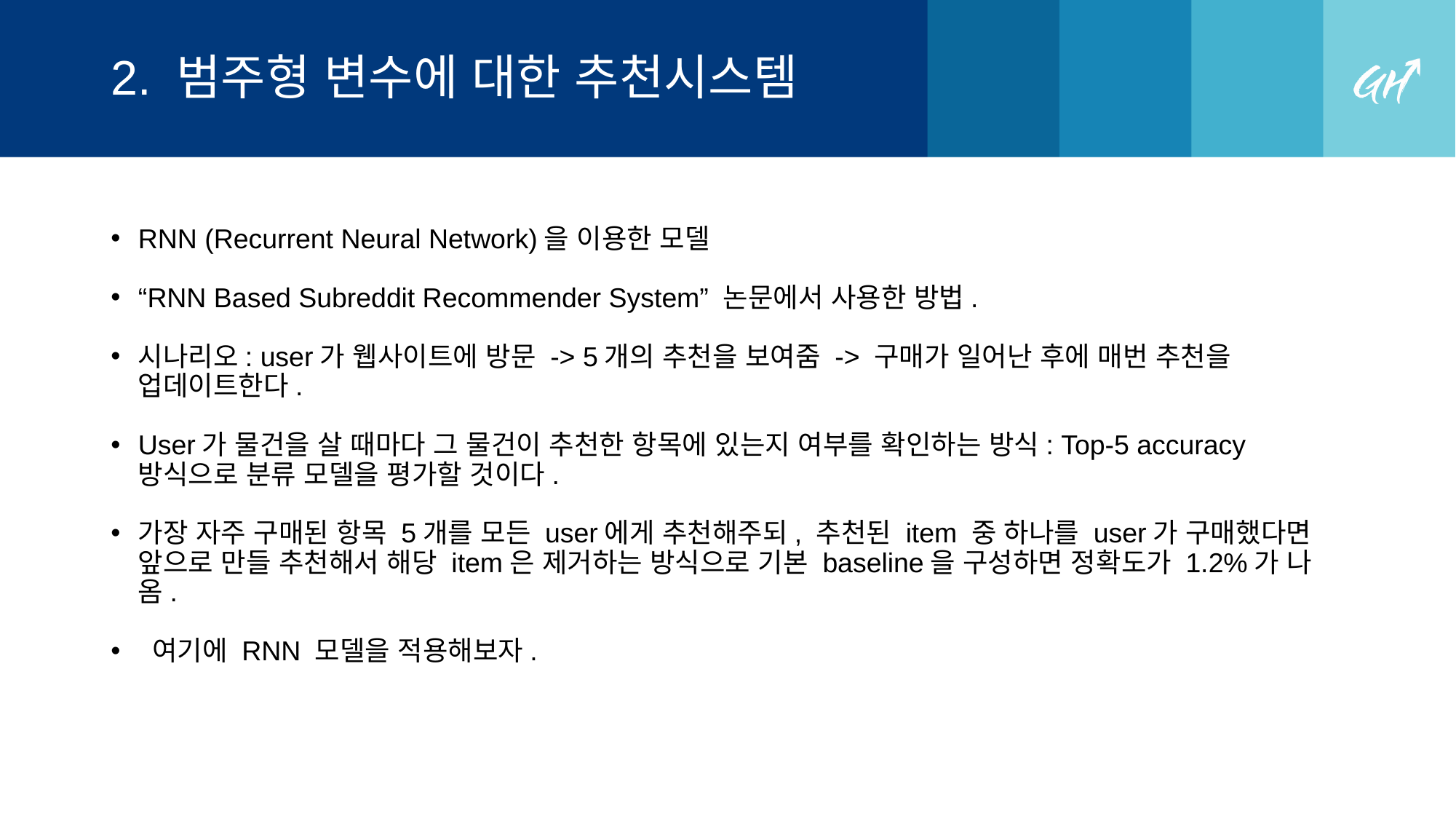

# 2. 범주형 변수에 대한 추천시스템
RNN (Recurrent Neural Network)을 이용한 모델

“RNN Based Subreddit Recommender System” 논문에서 사용한 방법.

시나리오: user가 웹사이트에 방문 -> 5개의 추천을 보여줌 -> 구매가 일어난 후에 매번 추천을 업데이트한다.

User가 물건을 살 때마다 그 물건이 추천한 항목에 있는지 여부를 확인하는 방식: Top-5 accuracy 방식으로 분류 모델을 평가할 것이다.

가장 자주 구매된 항목 5개를 모든 user에게 추천해주되, 추천된 item 중 하나를 user가 구매했다면 앞으로 만들 추천해서 해당 item은 제거하는 방식으로 기본 baseline을 구성하면 정확도가 1.2%가 나옴.

 여기에 RNN 모델을 적용해보자.